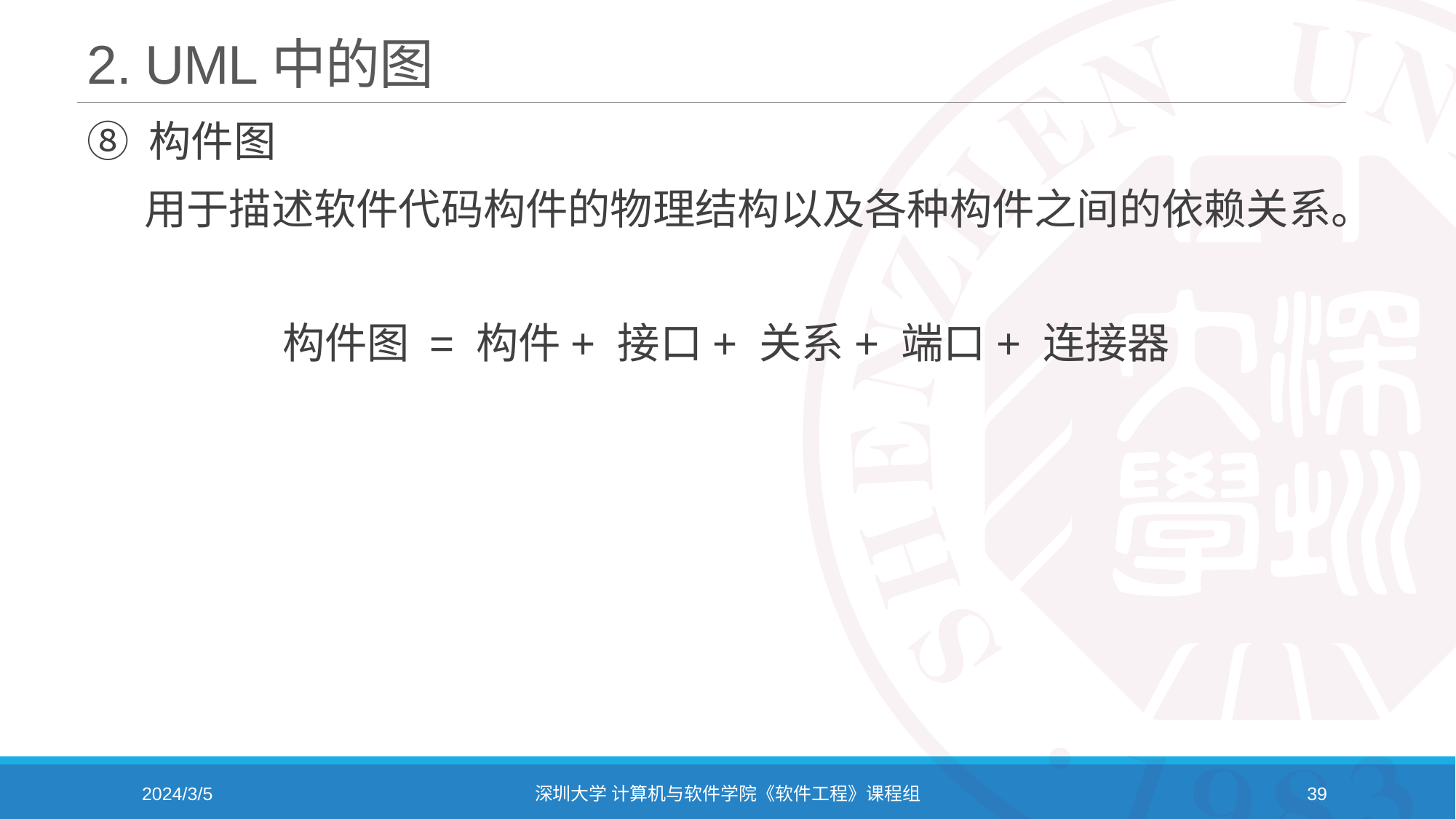

# 2. UML中的图
⑧ 构件图
     用于描述软件代码构件的物理结构以及各种构件之间的依赖关系。

构件图 = 构件+ 接口+ 关系+ 端口+ 连接器
2024/3/5
深圳大学 计算机与软件学院《软件工程》课程组
39